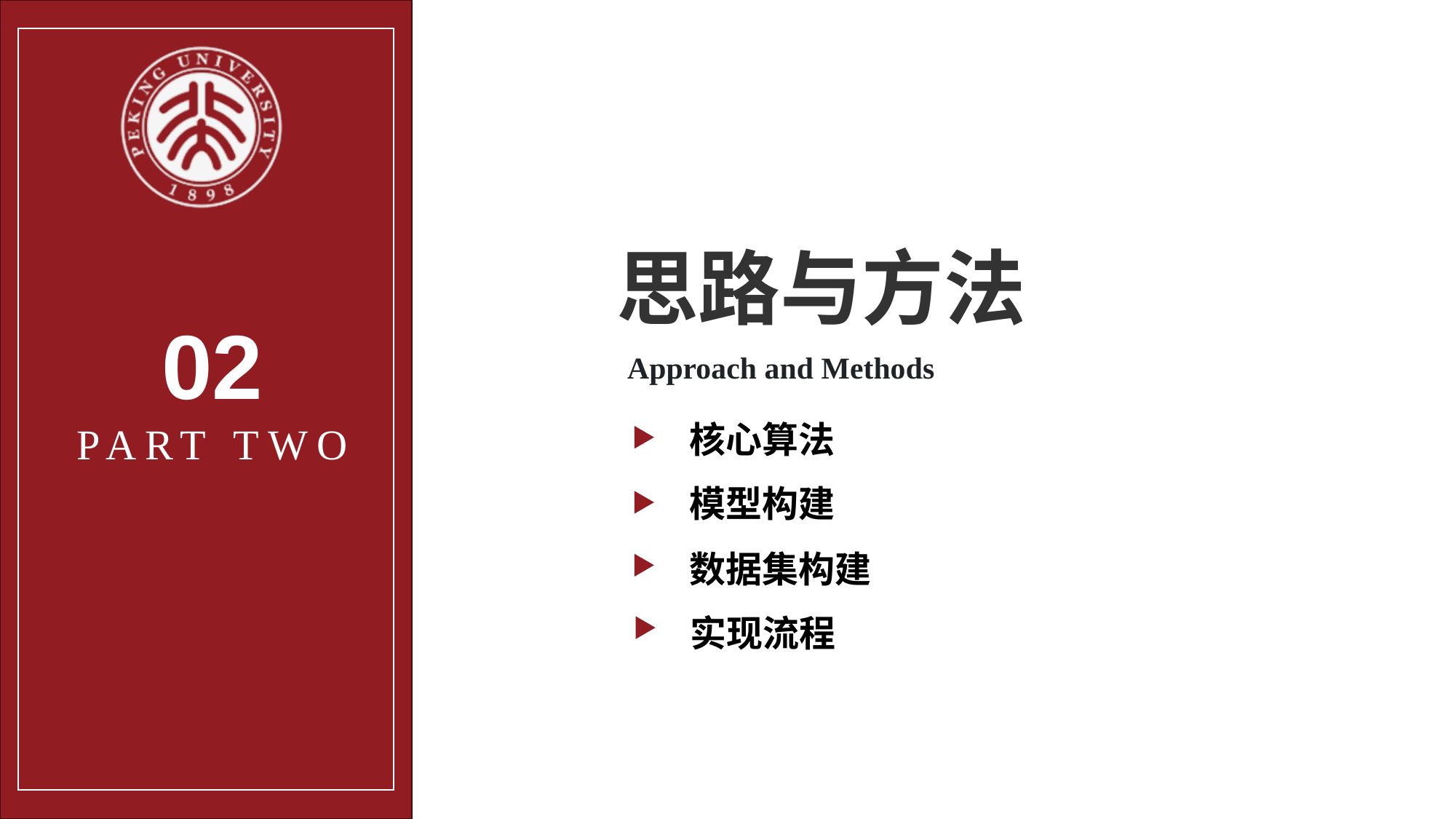

思路与方法
02
PART TWO
Approach and Methods
核心算法

模型构建

数据集构建

实现流程